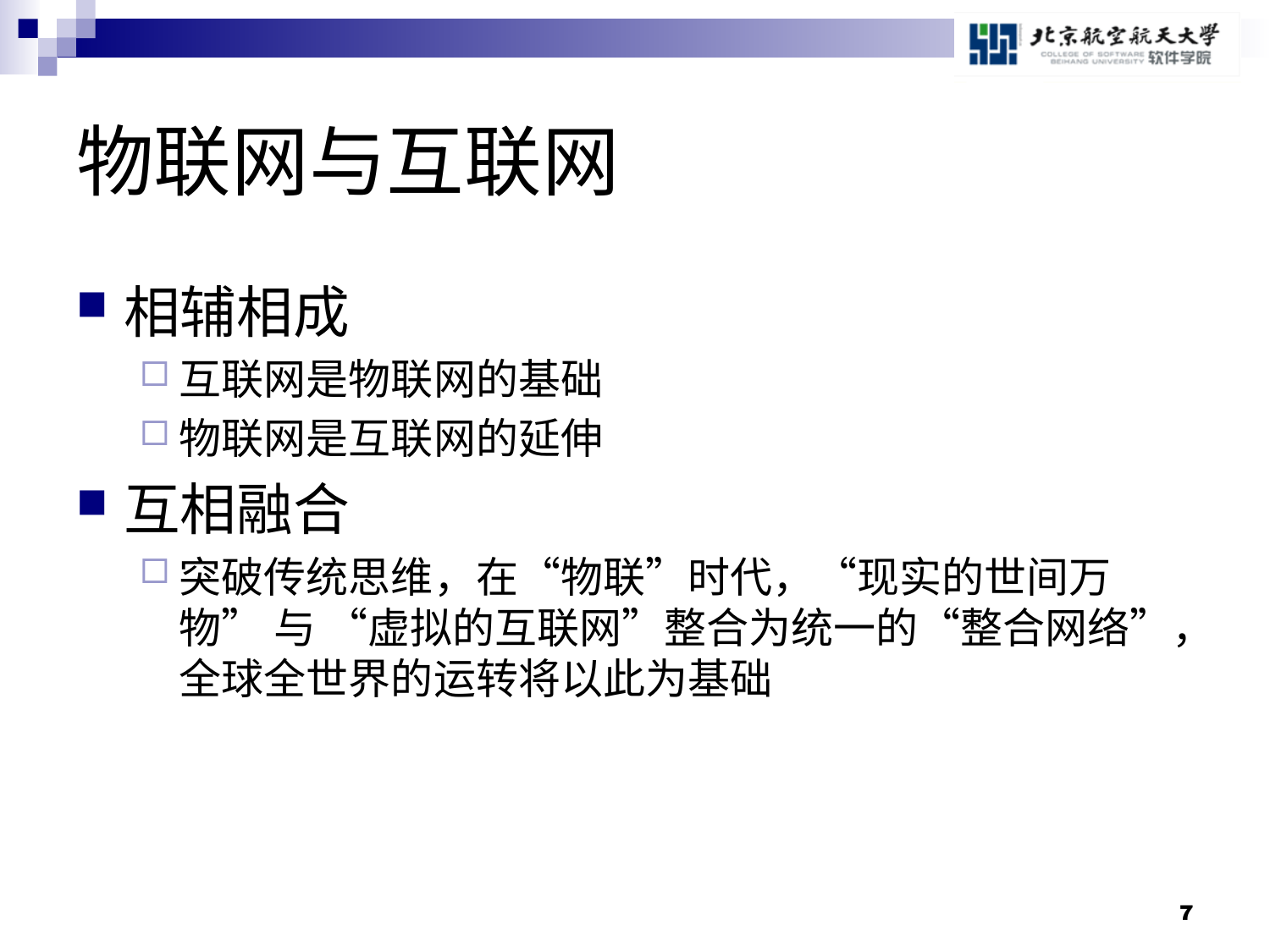

# 物联网与互联网
相辅相成
互联网是物联网的基础
物联网是互联网的延伸
互相融合
突破传统思维，在“物联”时代，“现实的世间万物” 与 “虚拟的互联网”整合为统一的“整合网络”，全球全世界的运转将以此为基础
7